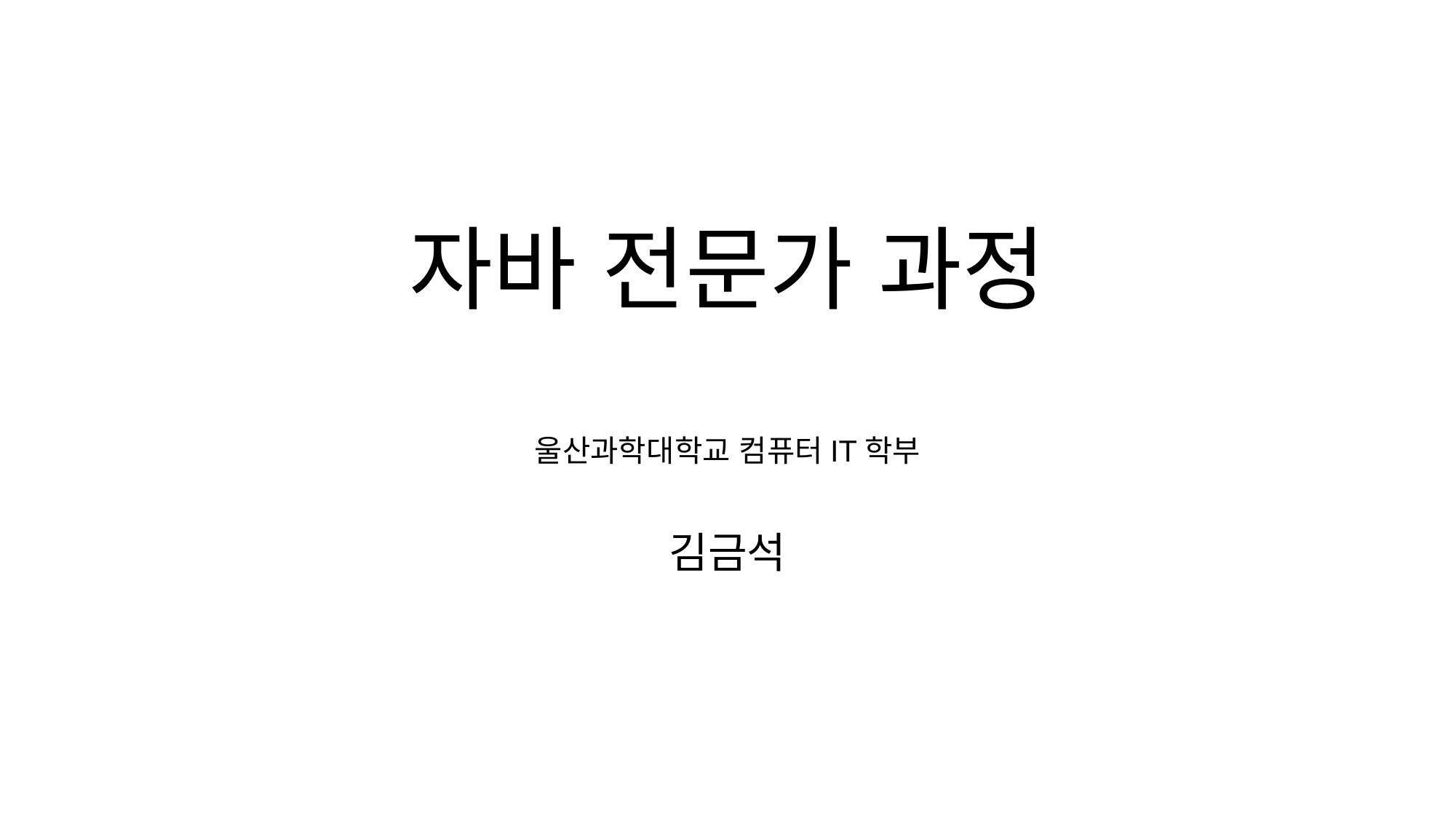

# 자바 전문가 과정
울산과학대학교 컴퓨터IT학부

김금석